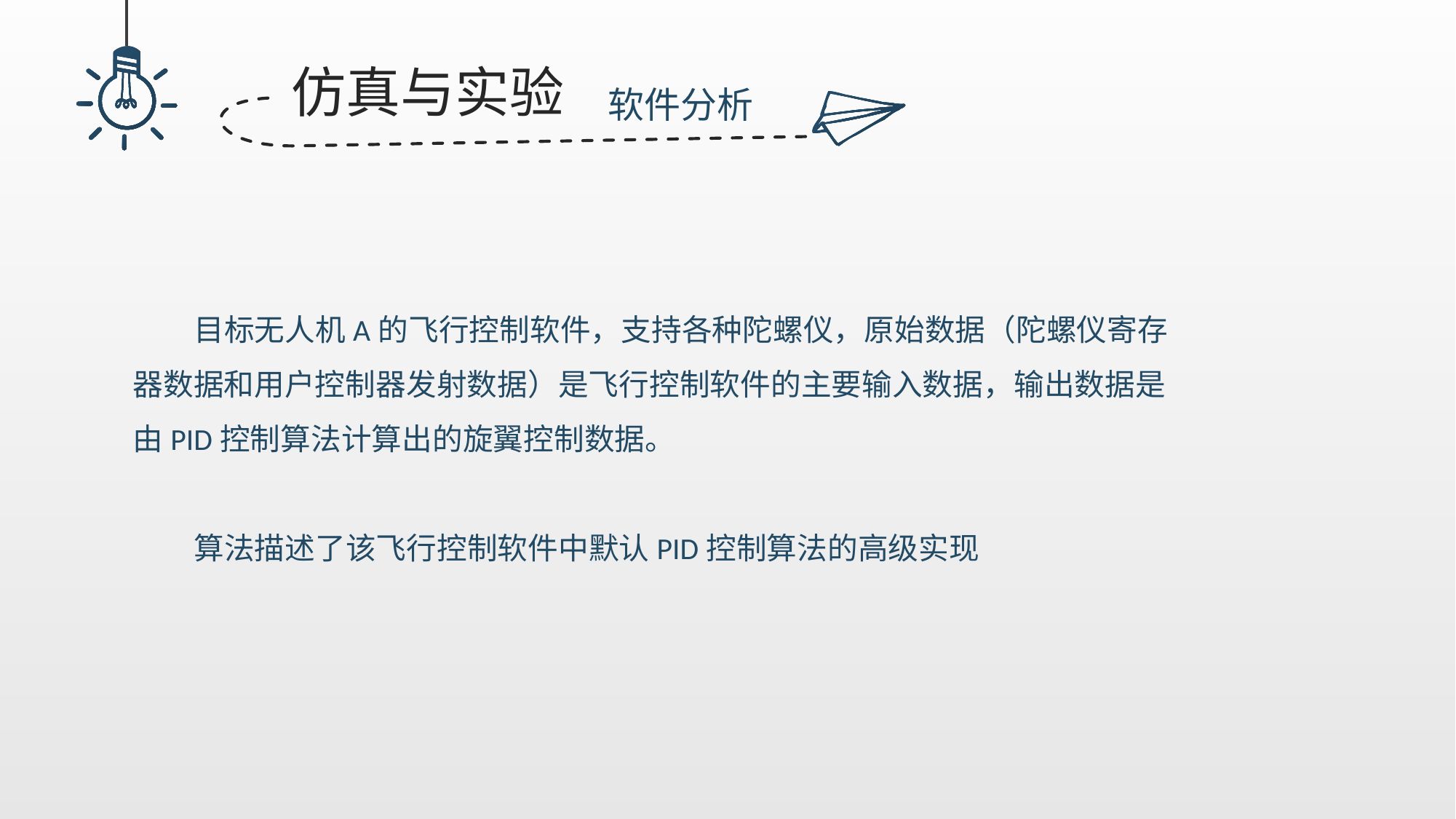

仿真与实验
软件分析

        目标无人机A的飞行控制软件，支持各种陀螺仪，原始数据（陀螺仪寄存器数据和用户控制器发射数据）是飞行控制软件的主要输入数据，输出数据是由PID控制算法计算出的旋翼控制数据。

        算法描述了该飞行控制软件中默认PID控制算法的高级实现